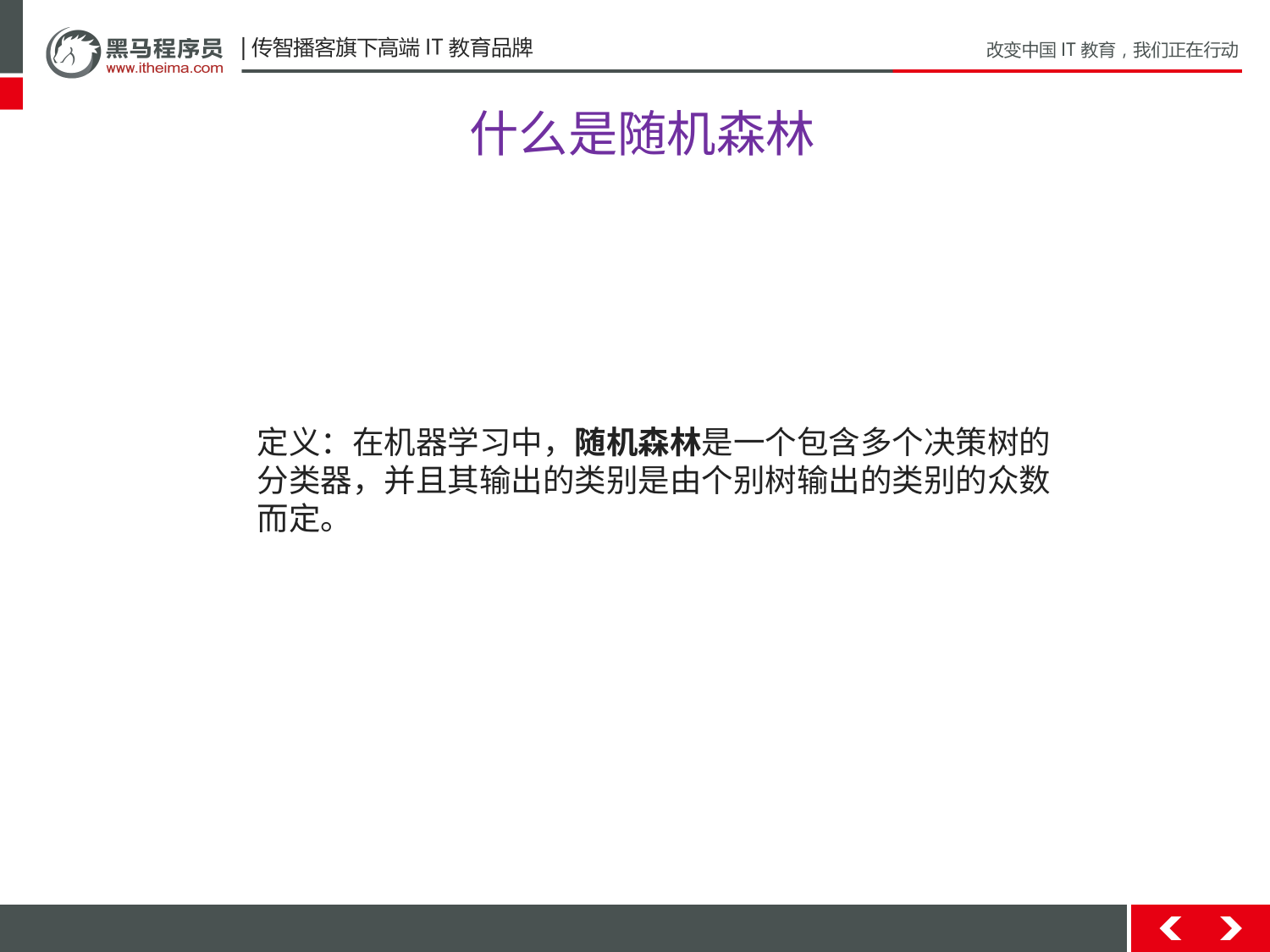

什么是随机森林
定义：在机器学习中，随机森林是一个包含多个决策树的分类器，并且其输出的类别是由个别树输出的类别的众数而定。